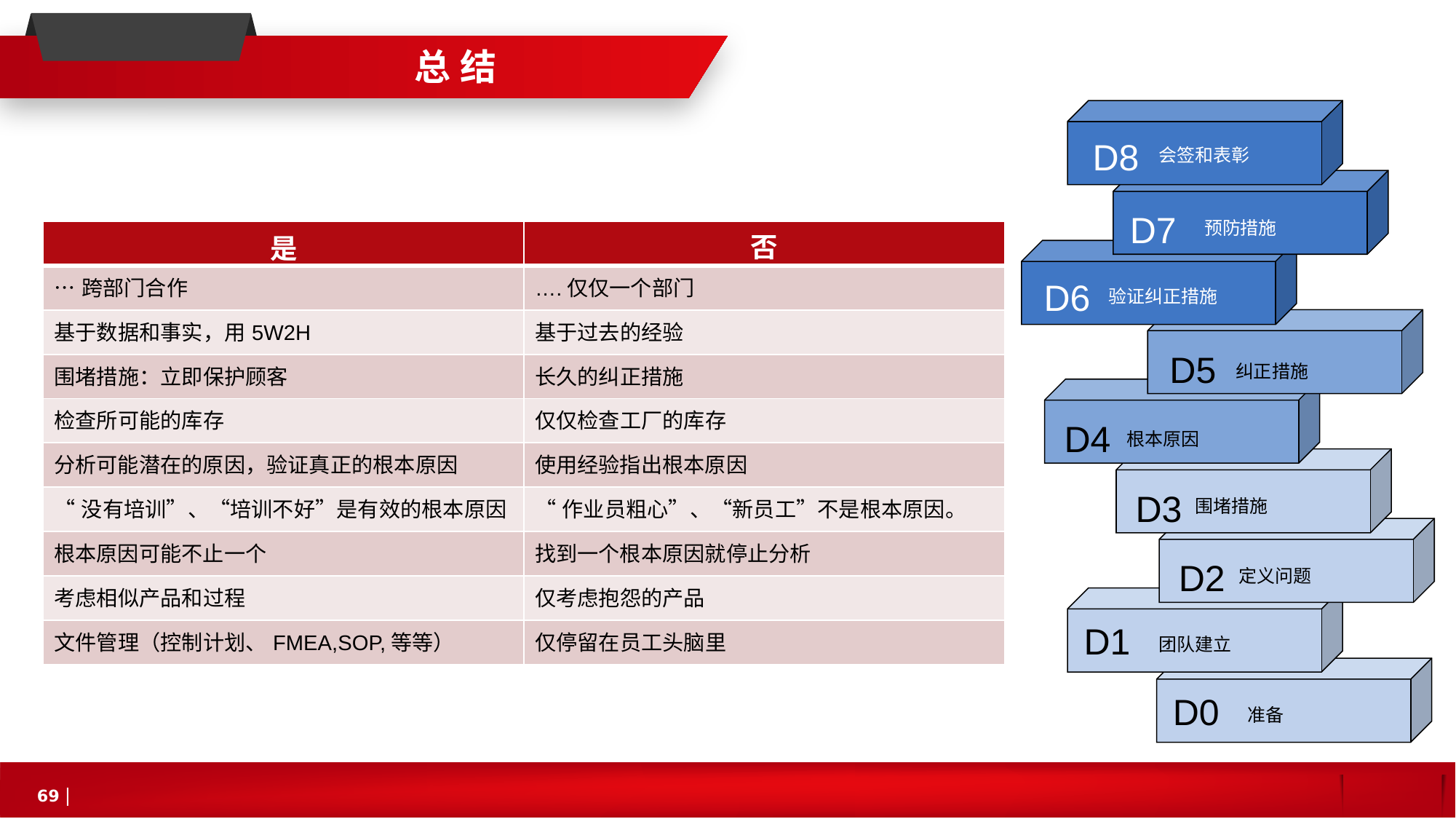

总结

D8
会签和表彰

D7
预防措施
| 是 | 否 |
| --- | --- |
| …跨部门合作 | ….仅仅一个部门 |
| 基于数据和事实，用5W2H | 基于过去的经验 |
| 围堵措施：立即保护顾客 | 长久的纠正措施 |
| 检查所可能的库存 | 仅仅检查工厂的库存 |
| 分析可能潜在的原因，验证真正的根本原因 | 使用经验指出根本原因 |
| “没有培训”、“培训不好”是有效的根本原因 | “作业员粗心”、“新员工”不是根本原因。 |
| 根本原因可能不止一个 | 找到一个根本原因就停止分析 |
| 考虑相似产品和过程 | 仅考虑抱怨的产品 |
| 文件管理（控制计划、FMEA,SOP,等等） | 仅停留在员工头脑里 |

D6
验证纠正措施

D5
 纠正措施

D4
根本原因

D3
围堵措施

D2
定义问题

D1
团队建立

D0
准备